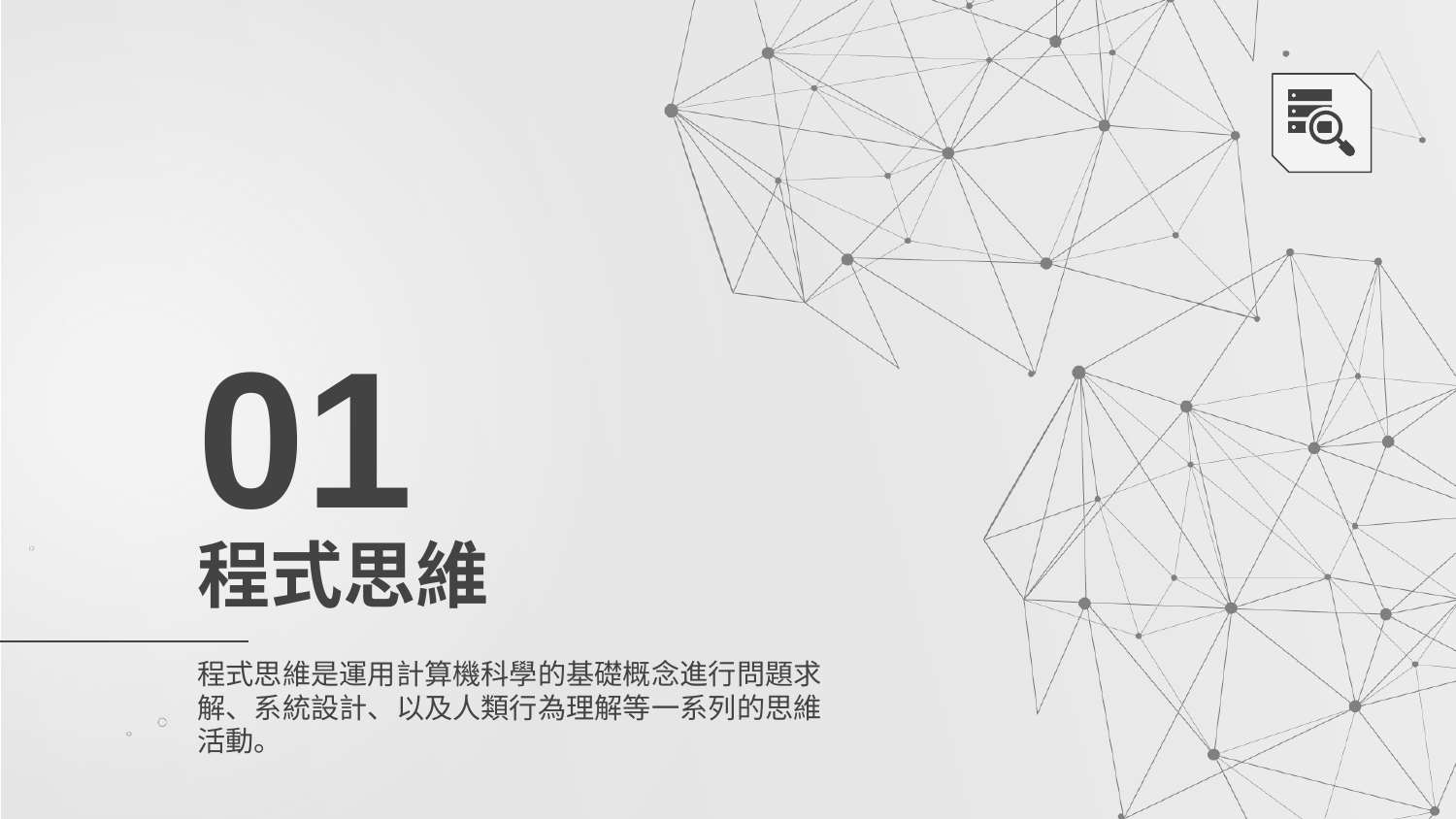

01
# 程式思維
程式思維是運用計算機科學的基礎概念進行問題求解、系統設計、以及人類行為理解等一系列的思維活動。